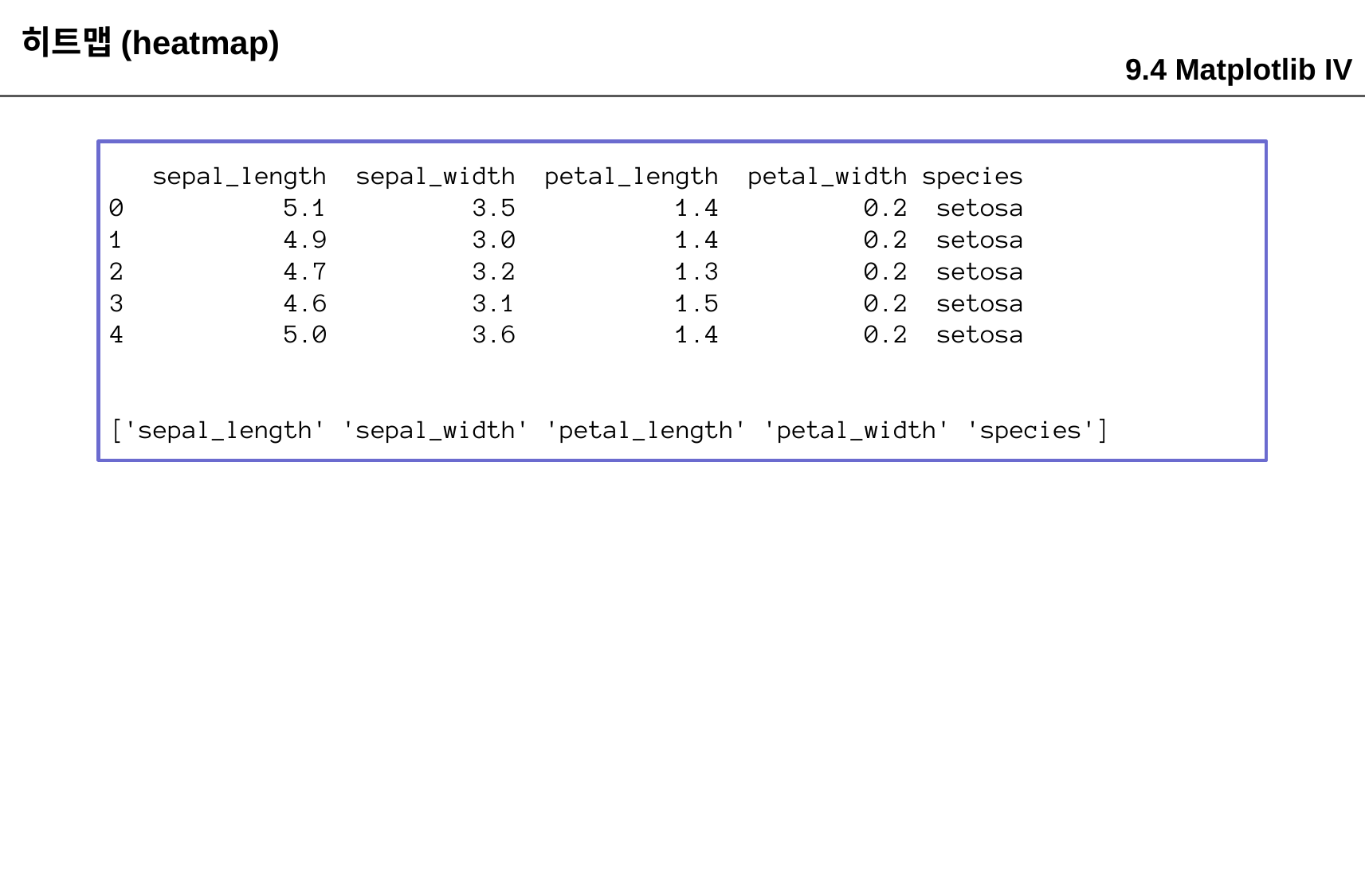

히트맵(heatmap)
9.4 Matplotlib IV
   sepal_length  sepal_width  petal_length  petal_width species
0           5.1          3.5           1.4          0.2  setosa
1           4.9          3.0           1.4          0.2  setosa
2           4.7          3.2           1.3          0.2  setosa
3           4.6          3.1           1.5          0.2  setosa
4           5.0          3.6           1.4          0.2  setosa

['sepal_length' 'sepal_width' 'petal_length' 'petal_width' 'species']